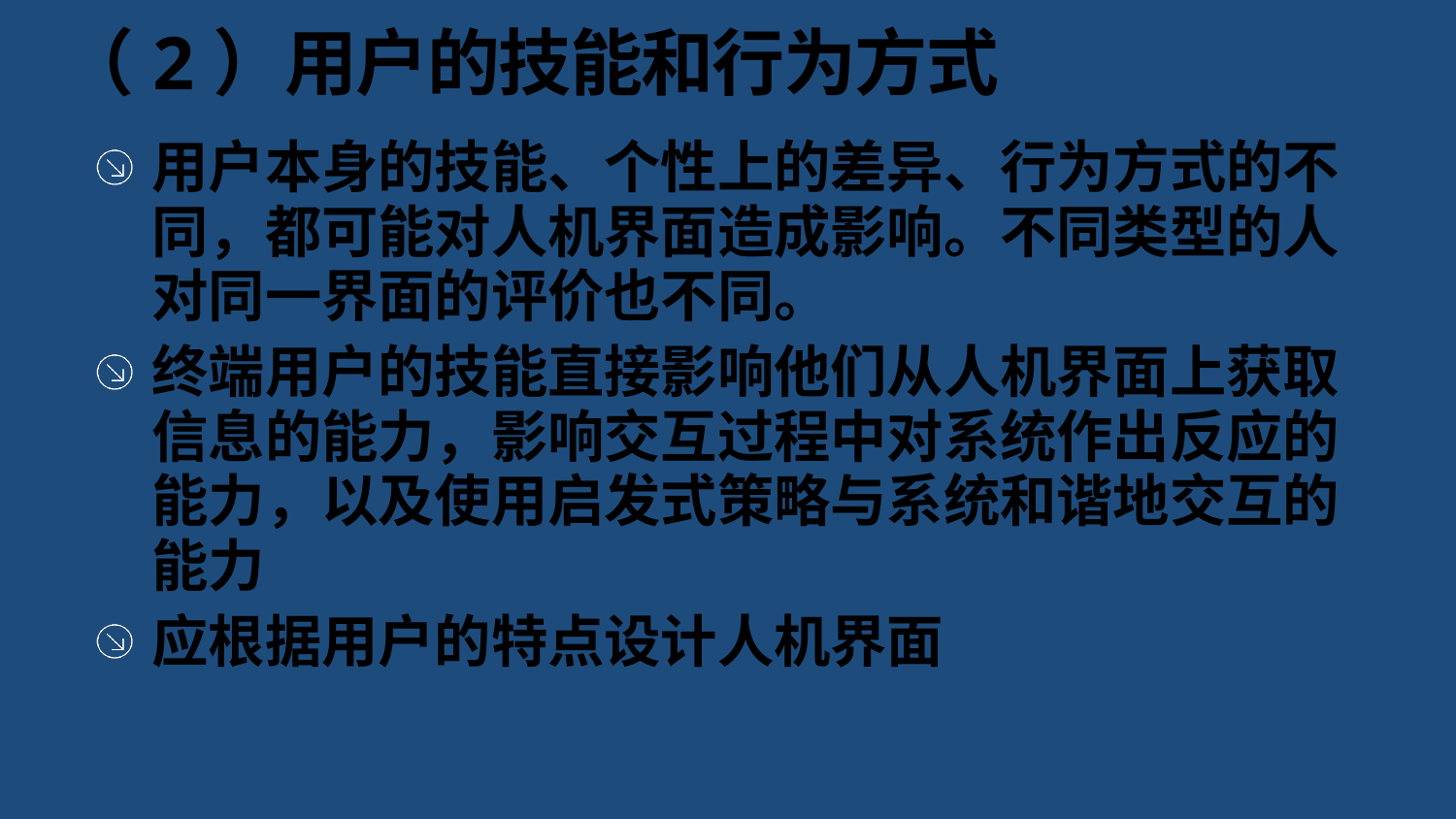

# （2）用户的技能和行为方式
用户本身的技能、个性上的差异、行为方式的不同，都可能对人机界面造成影响。不同类型的人对同一界面的评价也不同。
终端用户的技能直接影响他们从人机界面上获取信息的能力，影响交互过程中对系统作出反应的能力，以及使用启发式策略与系统和谐地交互的能力
应根据用户的特点设计人机界面